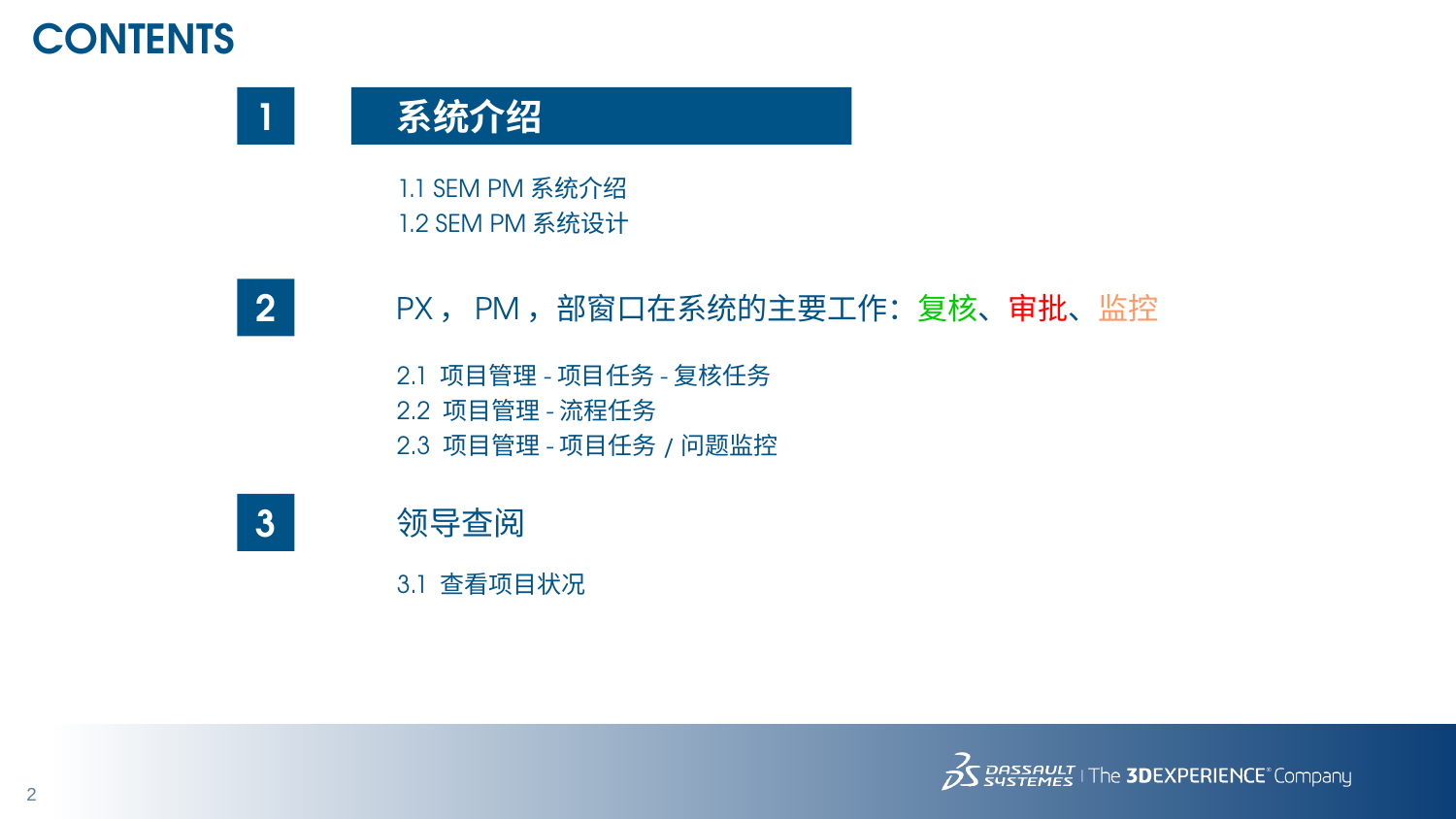

# CONTENTS
1
系统介绍
1.1 SEM PM系统介绍
1.2 SEM PM系统设计
2
PX，PM，部窗口在系统的主要工作：复核、审批、监控
2.1 项目管理-项目任务-复核任务
2.2 项目管理-流程任务
2.3 项目管理-项目任务/问题监控
3
领导查阅
3.1 查看项目状况